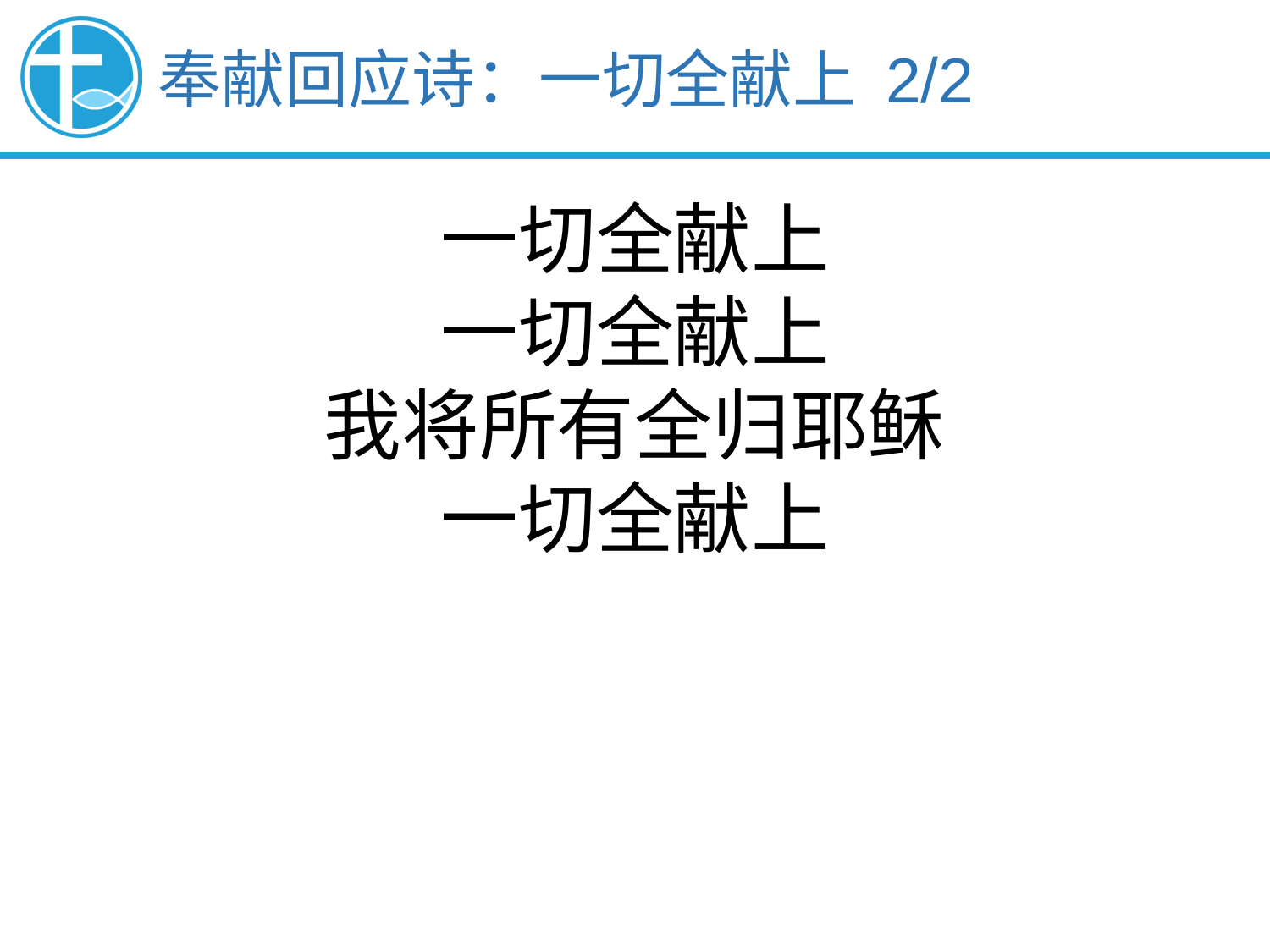

奉献回应诗：一切全献上 2/2
一切全献上
一切全献上
我将所有全归耶稣
一切全献上